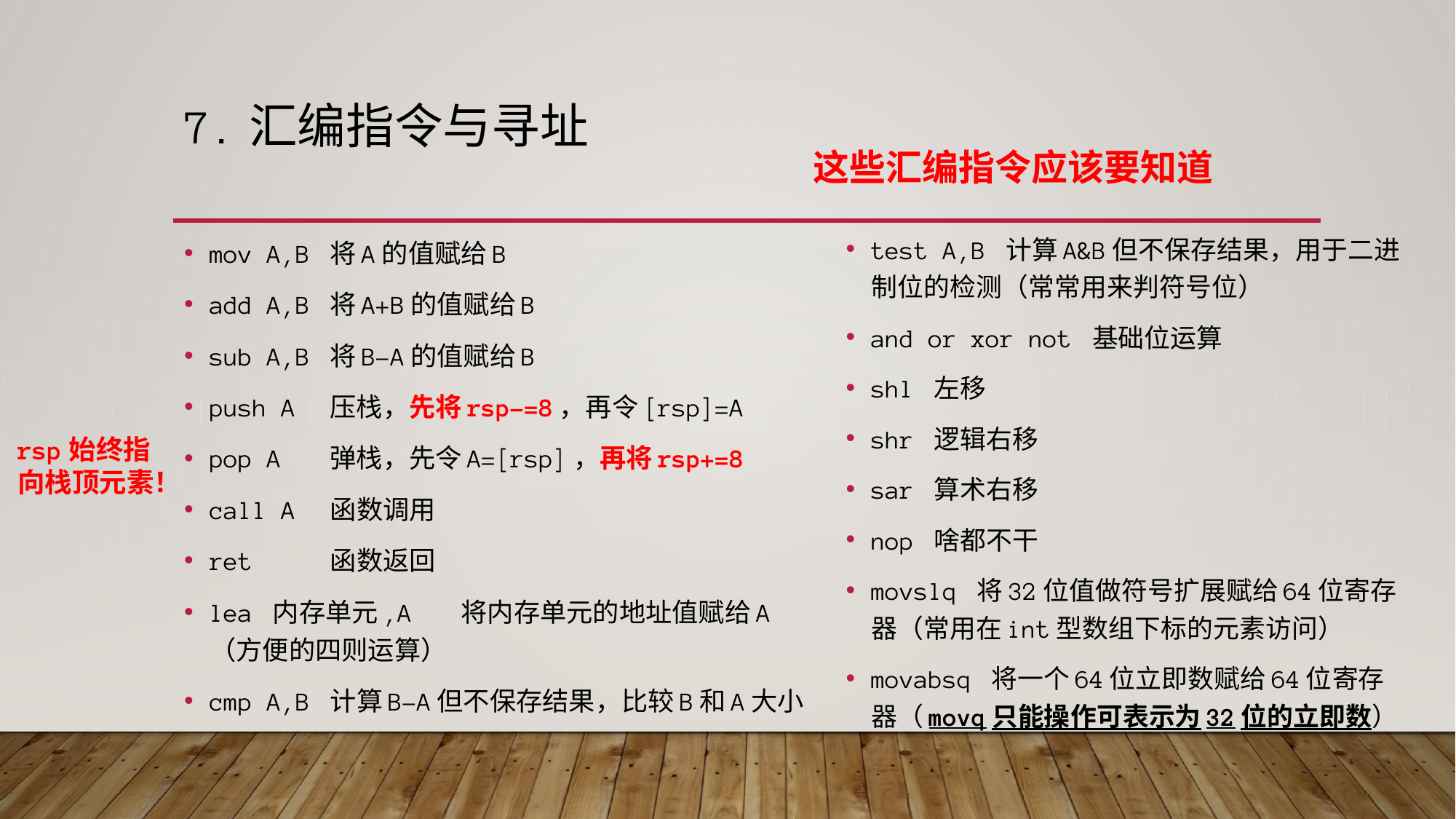

# 7.汇编指令与寻址
这些汇编指令应该要知道
test A,B 计算A&B但不保存结果，用于二进制位的检测（常常用来判符号位）
and or xor not 基础位运算
shl 左移
shr 逻辑右移
sar 算术右移
nop 啥都不干
movslq 将32位值做符号扩展赋给64位寄存器（常用在int型数组下标的元素访问）
movabsq 将一个64位立即数赋给64位寄存器（movq只能操作可表示为32位的立即数）

mov A,B 将A的值赋给B
add A,B 将A+B的值赋给B
sub A,B 将B-A的值赋给B
push A  压栈，先将rsp-=8，再令[rsp]=A
pop A   弹栈，先令A=[rsp]，再将rsp+=8
call A  函数调用
ret     函数返回
lea 内存单元,A   将内存单元的地址值赋给A（方便的四则运算）
cmp A,B 计算B-A但不保存结果，比较B和A大小

rsp始终指向栈顶元素！